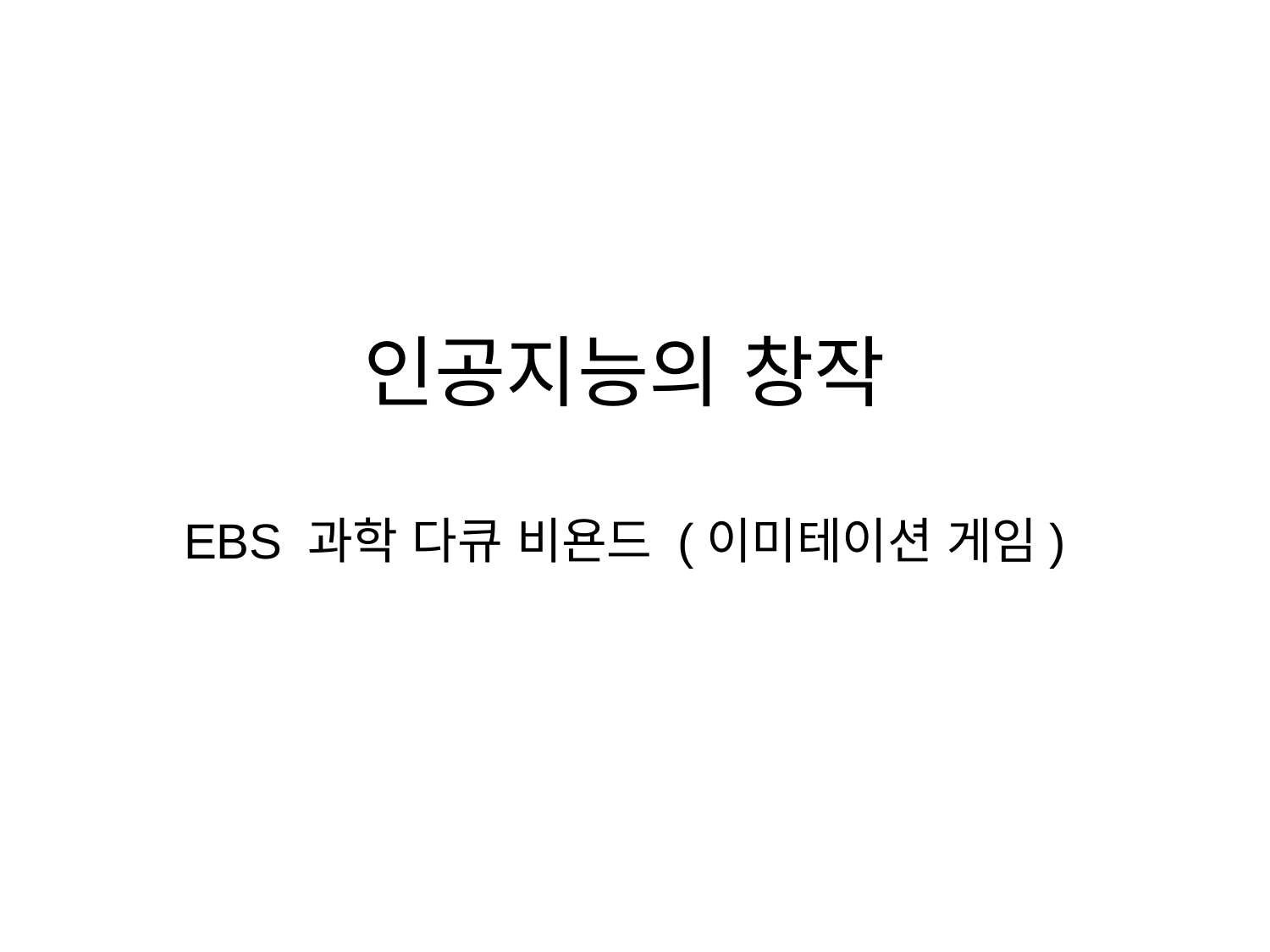

# 인공지능의 창작 EBS 과학 다큐 비욘드 (이미테이션 게임)